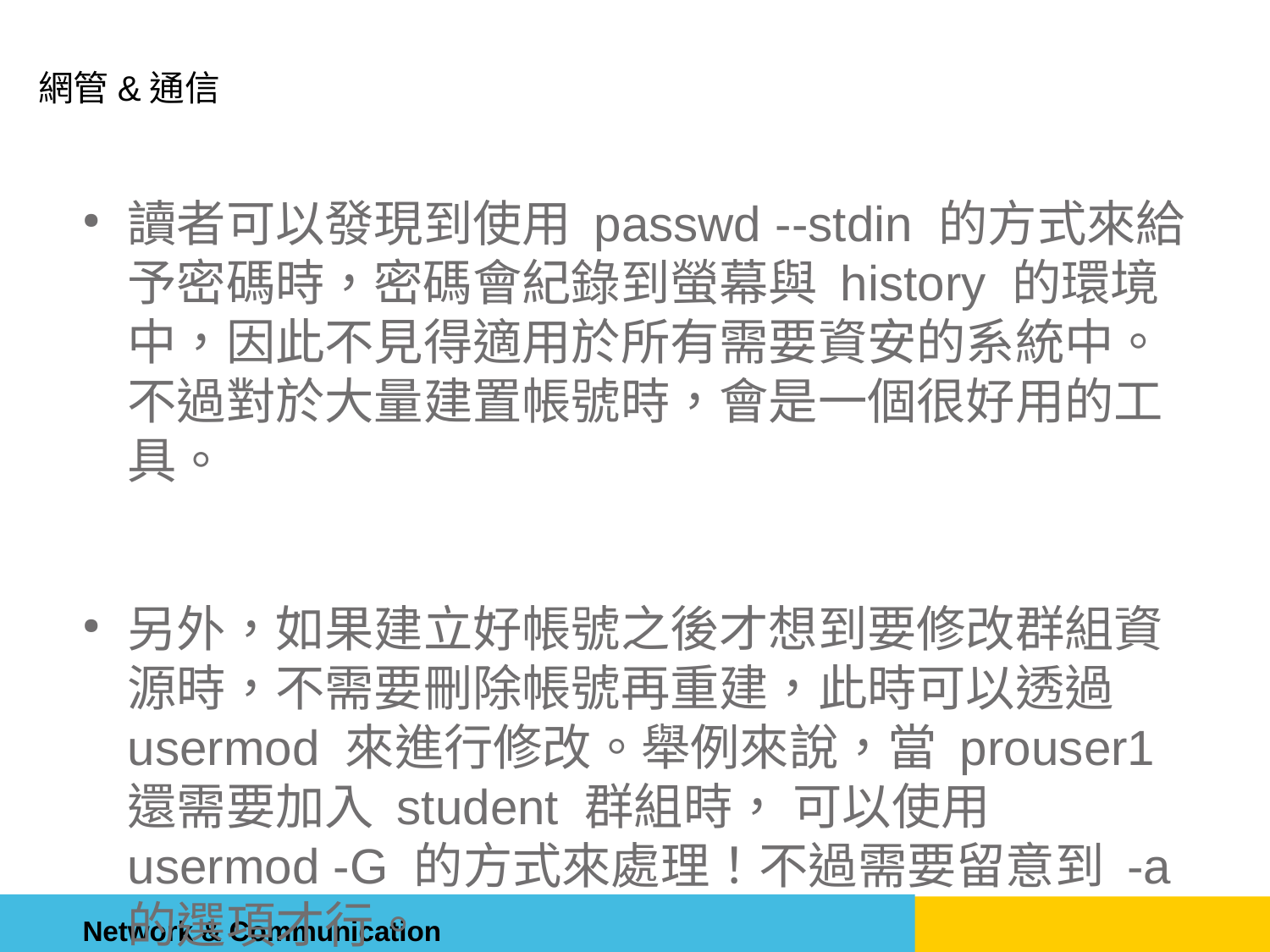

讀者可以發現到使用 passwd --stdin 的方式來給予密碼時，密碼會紀錄到螢幕與 history 的環境中，因此不見得適用於所有需要資安的系統中。 不過對於大量建置帳號時，會是一個很好用的工具。

另外，如果建立好帳號之後才想到要修改群組資源時，不需要刪除帳號再重建，此時可以透過 usermod 來進行修改。舉例來說，當 prouser1 還需要加入 student 群組時， 可以使用 usermod -G 的方式來處理！不過需要留意到 -a 的選項才行。